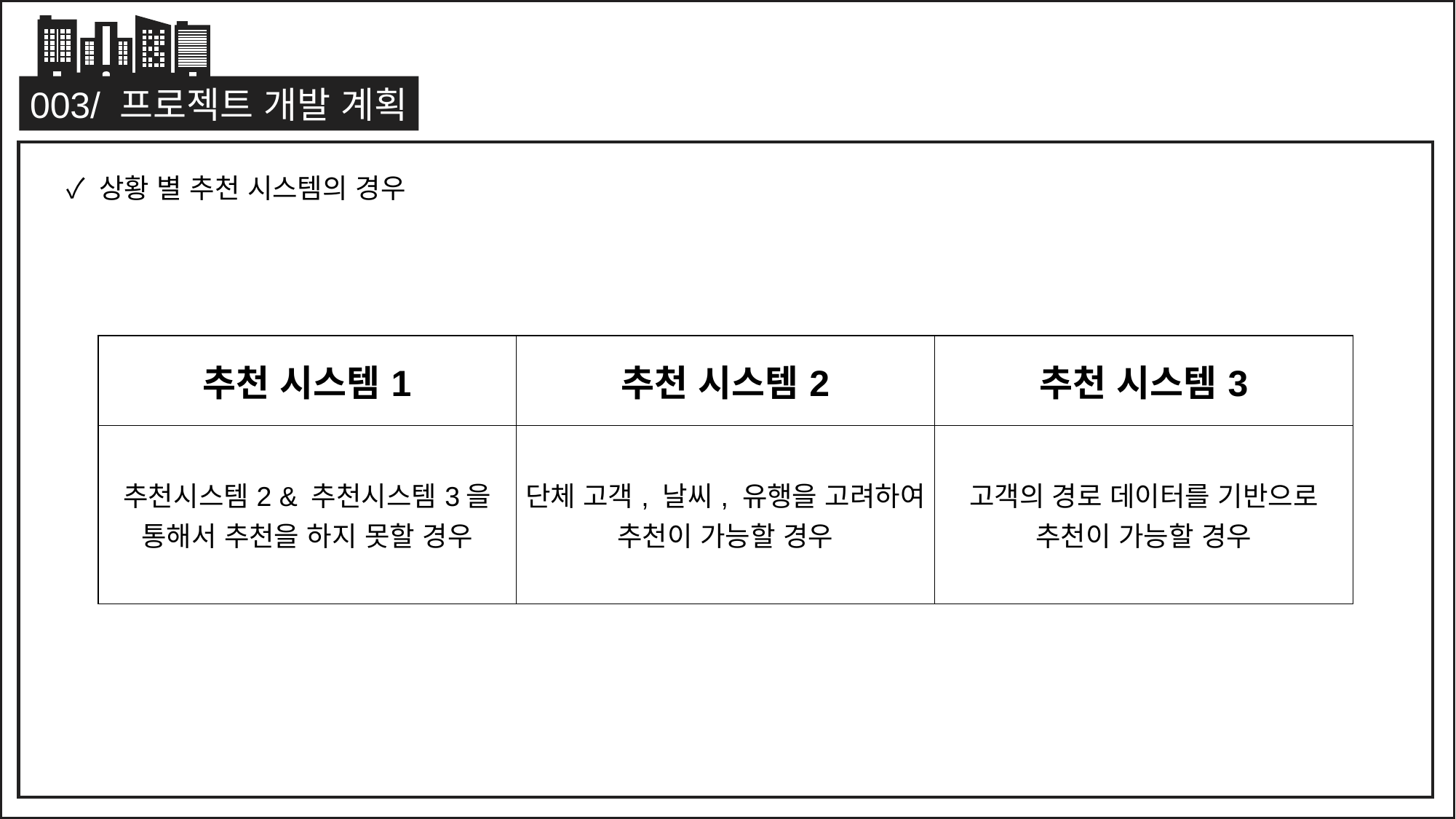

003/ 프로젝트 개발 계획

✓ 상황 별 추천 시스템의 경우
| 추천 시스템1 | 추천 시스템2 | 추천 시스템3 |
| --- | --- | --- |
| 추천시스템2 & 추천시스템3을 통해서 추천을 하지 못할 경우 | 단체 고객, 날씨, 유행을 고려하여 추천이 가능할 경우 | 고객의 경로 데이터를 기반으로 추천이 가능할 경우 |